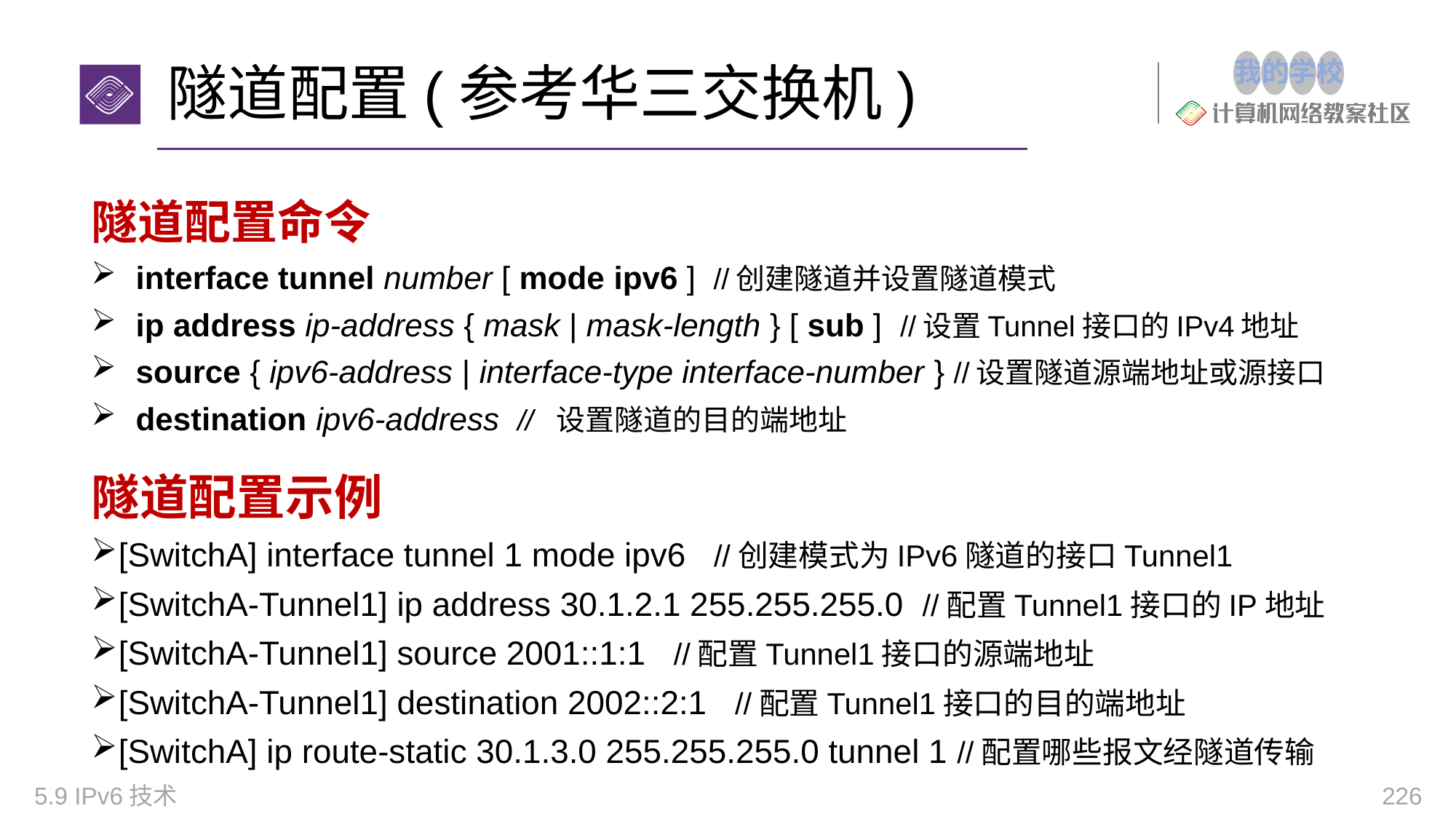

# 隧道配置(参考华三交换机)
隧道配置命令
interface tunnel number [ mode ipv6 ]  //创建隧道并设置隧道模式
ip address ip-address { mask | mask-length } [ sub ]  //设置Tunnel接口的IPv4地址
source { ipv6-address | interface-type interface-number } //设置隧道源端地址或源接口
destination ipv6-address  //  设置隧道的目的端地址
隧道配置示例
[SwitchA] interface tunnel 1 mode ipv6   //创建模式为IPv6隧道的接口Tunnel1
[SwitchA-Tunnel1] ip address 30.1.2.1 255.255.255.0  //配置Tunnel1接口的IP地址
[SwitchA-Tunnel1] source 2001::1:1   //配置Tunnel1接口的源端地址
[SwitchA-Tunnel1] destination 2002::2:1   //配置Tunnel1接口的目的端地址
[SwitchA] ip route-static 30.1.3.0 255.255.255.0 tunnel 1 //配置哪些报文经隧道传输
5.9 IPv6技术
226